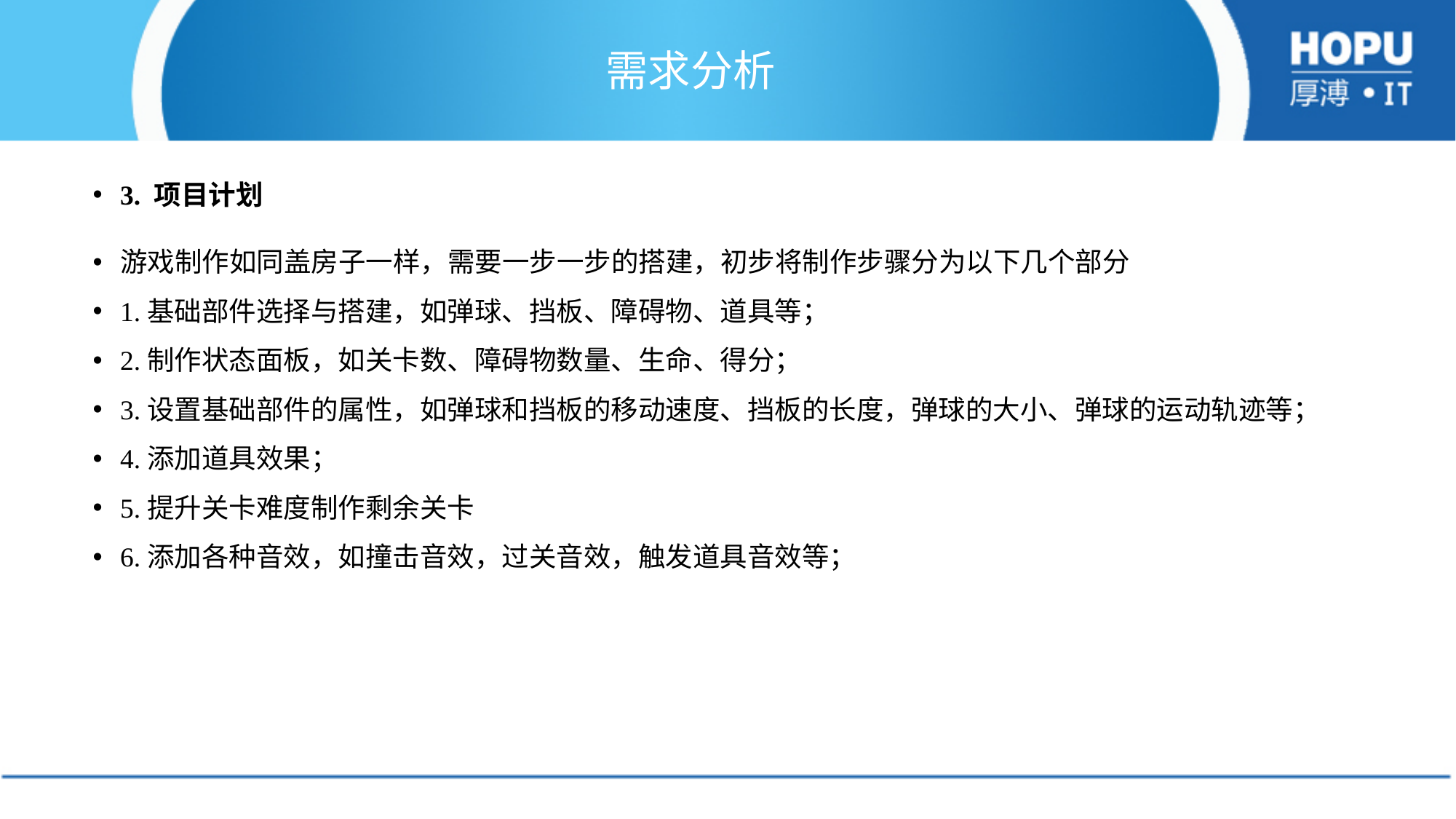

# 需求分析
3. 项目计划
游戏制作如同盖房子一样，需要一步一步的搭建，初步将制作步骤分为以下几个部分
1.基础部件选择与搭建，如弹球、挡板、障碍物、道具等；
2.制作状态面板，如关卡数、障碍物数量、生命、得分；
3.设置基础部件的属性，如弹球和挡板的移动速度、挡板的长度，弹球的大小、弹球的运动轨迹等；
4.添加道具效果；
5.提升关卡难度制作剩余关卡
6.添加各种音效，如撞击音效，过关音效，触发道具音效等；